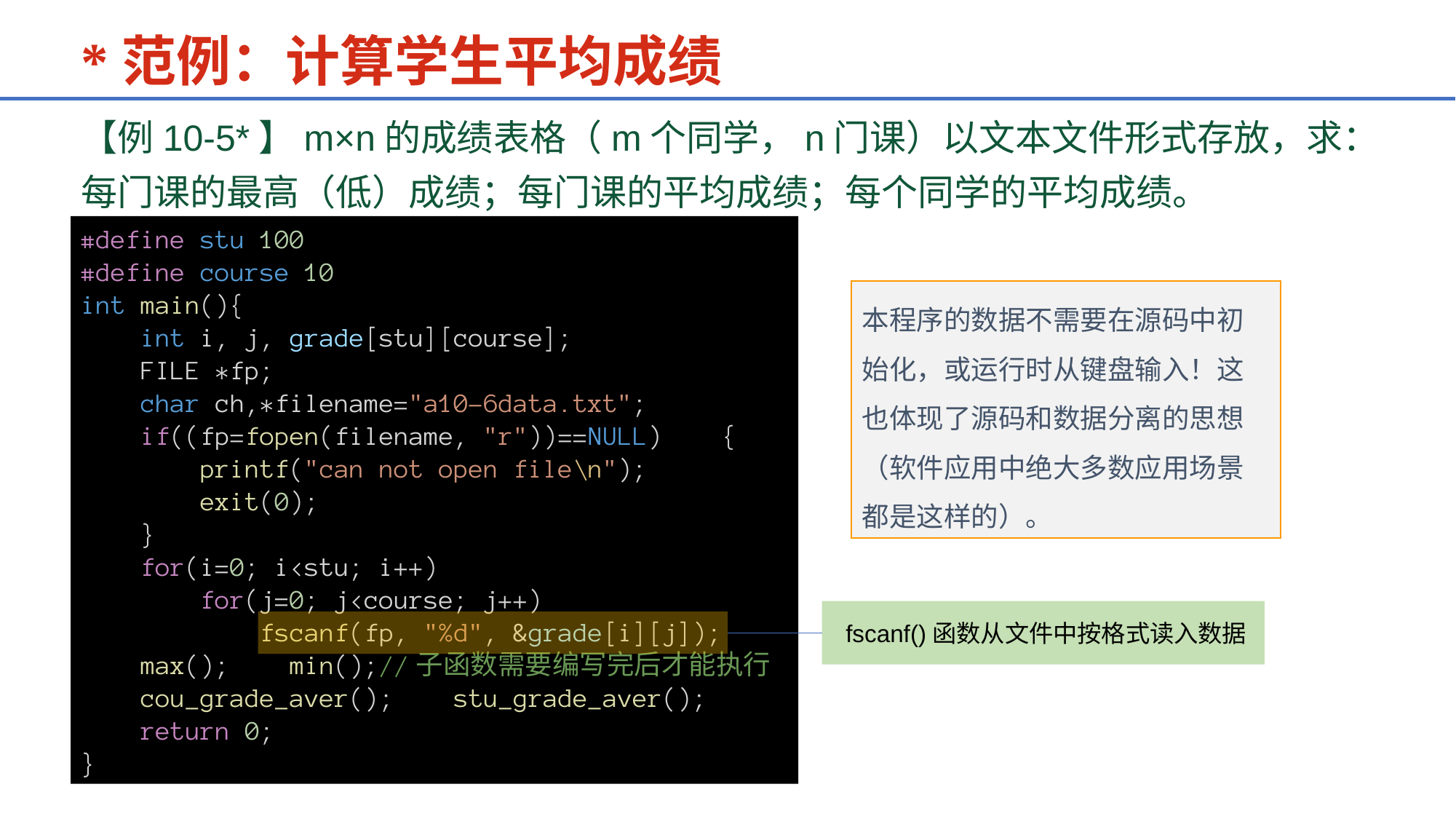

*范例：计算学生平均成绩
【例10-5*】m×n的成绩表格（m个同学，n门课）以文本文件形式存放，求：
每门课的最高（低）成绩；每门课的平均成绩；每个同学的平均成绩。
#define stu 100
#define course 10
int main(){
    int i, j, grade[stu][course];
    FILE *fp;
    char ch,*filename="a10-6data.txt";
    if((fp=fopen(filename, "r"))==NULL)    {
        printf("can not open file\n");
        exit(0);
    }
    for(i=0; i<stu; i++)
        for(j=0; j<course; j++)
            fscanf(fp, "%d", &grade[i][j]);
    max();    min();//子函数需要编写完后才能执行
    cou_grade_aver();    stu_grade_aver();
    return 0;
}
本程序的数据不需要在源码中初始化，或运行时从键盘输入！这也体现了源码和数据分离的思想（软件应用中绝大多数应用场景都是这样的）。
fscanf()函数从文件中按格式读入数据